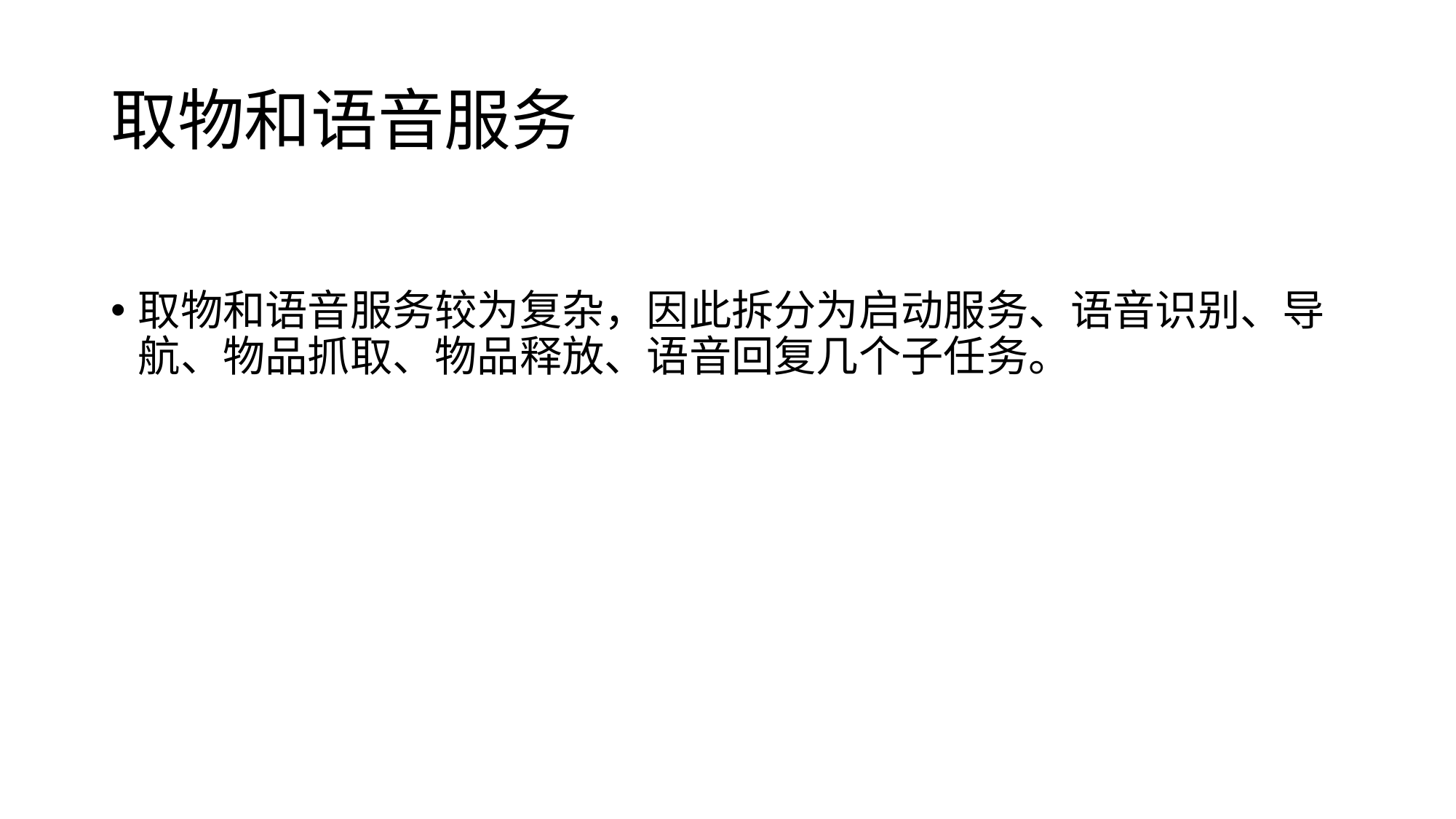

# 取物和语音服务

取物和语音服务较为复杂，因此拆分为启动服务、语音识别、导航、物品抓取、物品释放、语音回复几个子任务。